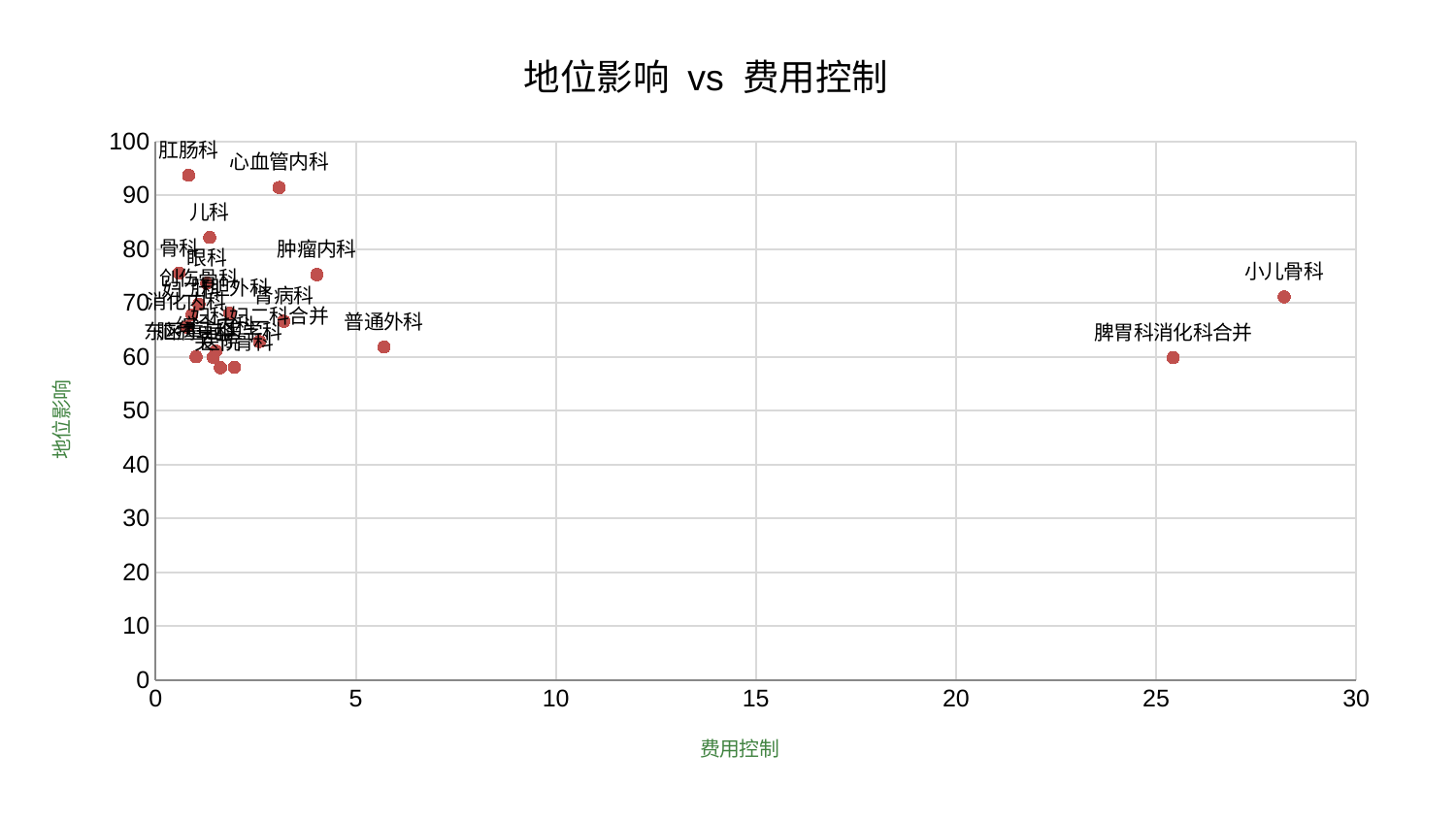

### Chart: 地位影响 vs 费用控制

| Category | 地位影响 |
|---|---|
248